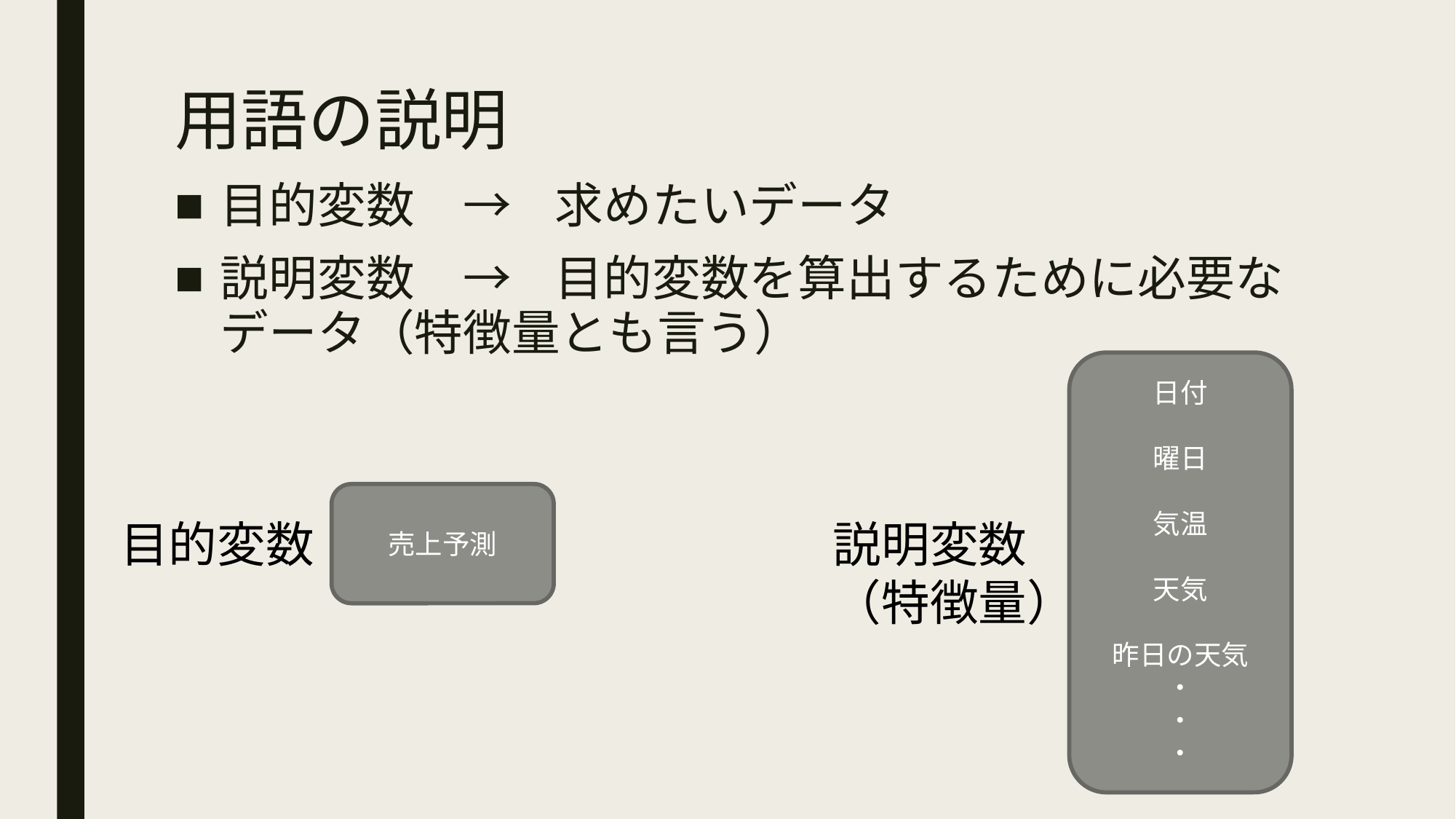

# 用語の説明
目的変数　→    求めたいデータ
説明変数　→    目的変数を算出するために必要なデータ（特徴量とも言う）
日付

曜日

気温

天気

昨日の天気
・
・
・
売上予測
説明変数（特徴量）
目的変数